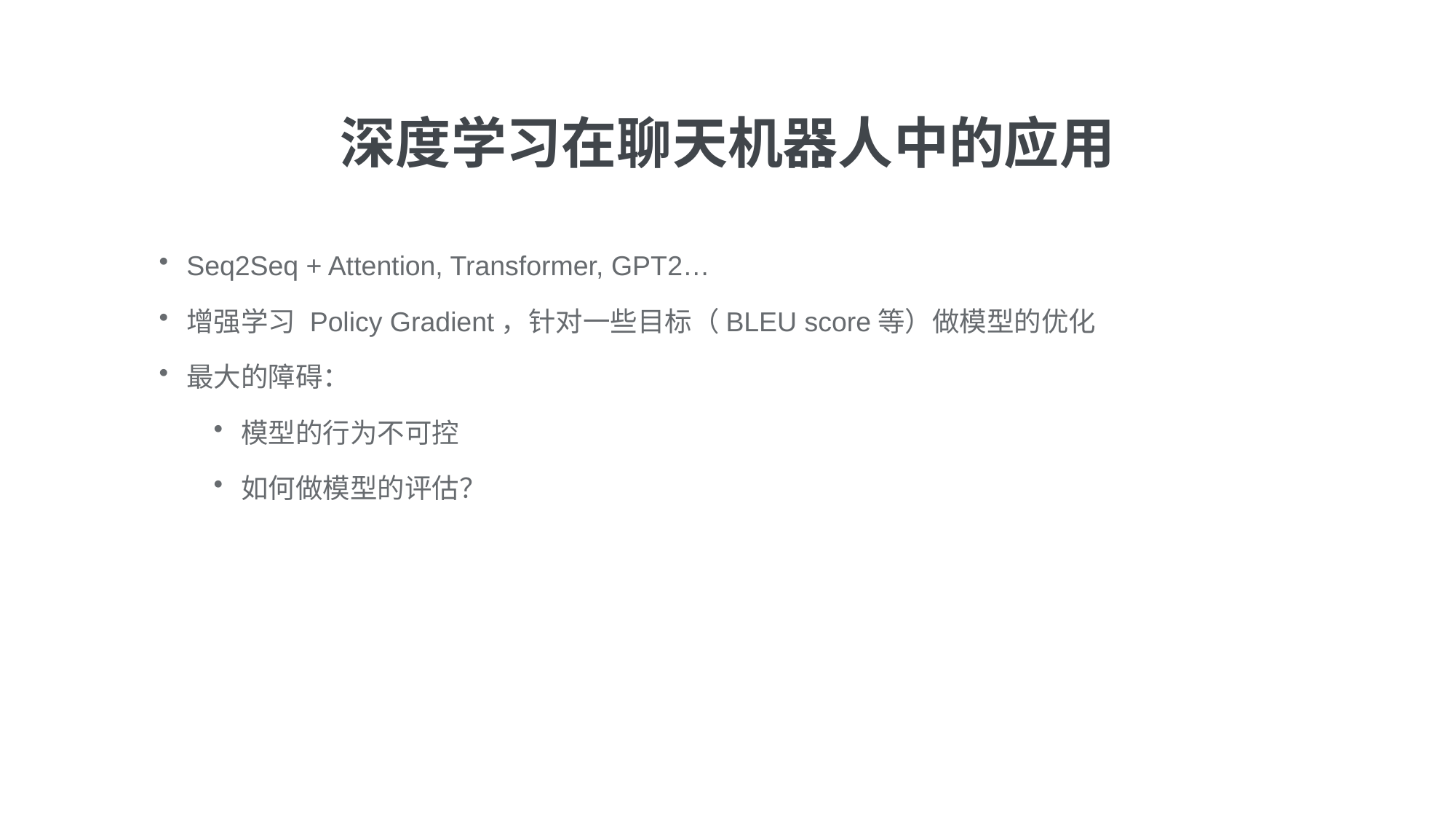

深度学习在聊天机器人中的应用

Seq2Seq + Attention, Transformer, GPT2…
增强学习 Policy Gradient，针对一些目标（BLEU score等）做模型的优化
最大的障碍：
模型的行为不可控
如何做模型的评估？